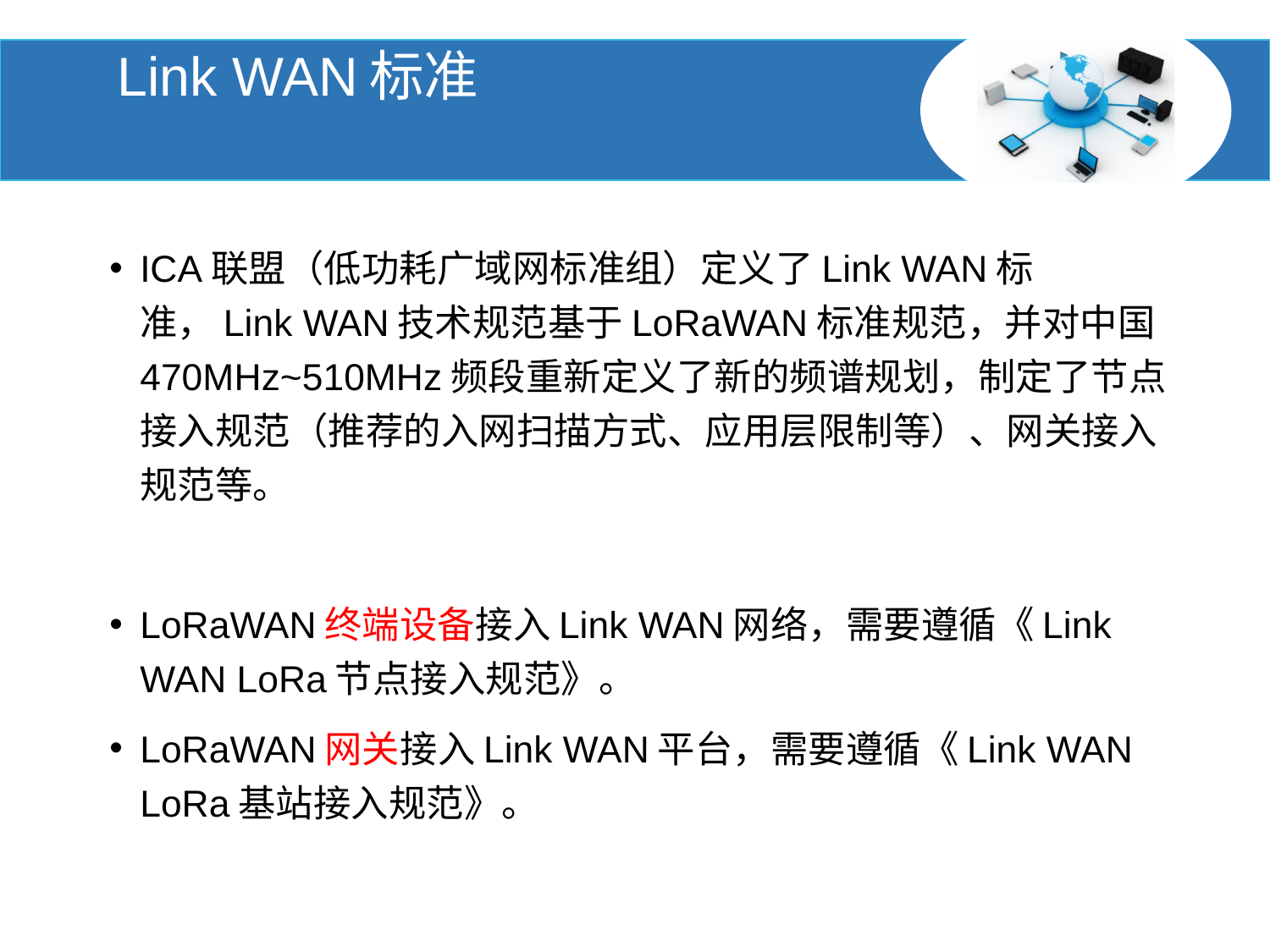

# Link WAN标准
ICA联盟（低功耗广域网标准组）定义了Link WAN标准，Link WAN技术规范基于LoRaWAN标准规范，并对中国470MHz~510MHz频段重新定义了新的频谱规划，制定了节点接入规范（推荐的入网扫描方式、应用层限制等）、网关接入规范等。

LoRaWAN终端设备接入Link WAN网络，需要遵循《Link WAN LoRa节点接入规范》。
LoRaWAN网关接入Link WAN平台，需要遵循《Link WAN LoRa基站接入规范》。